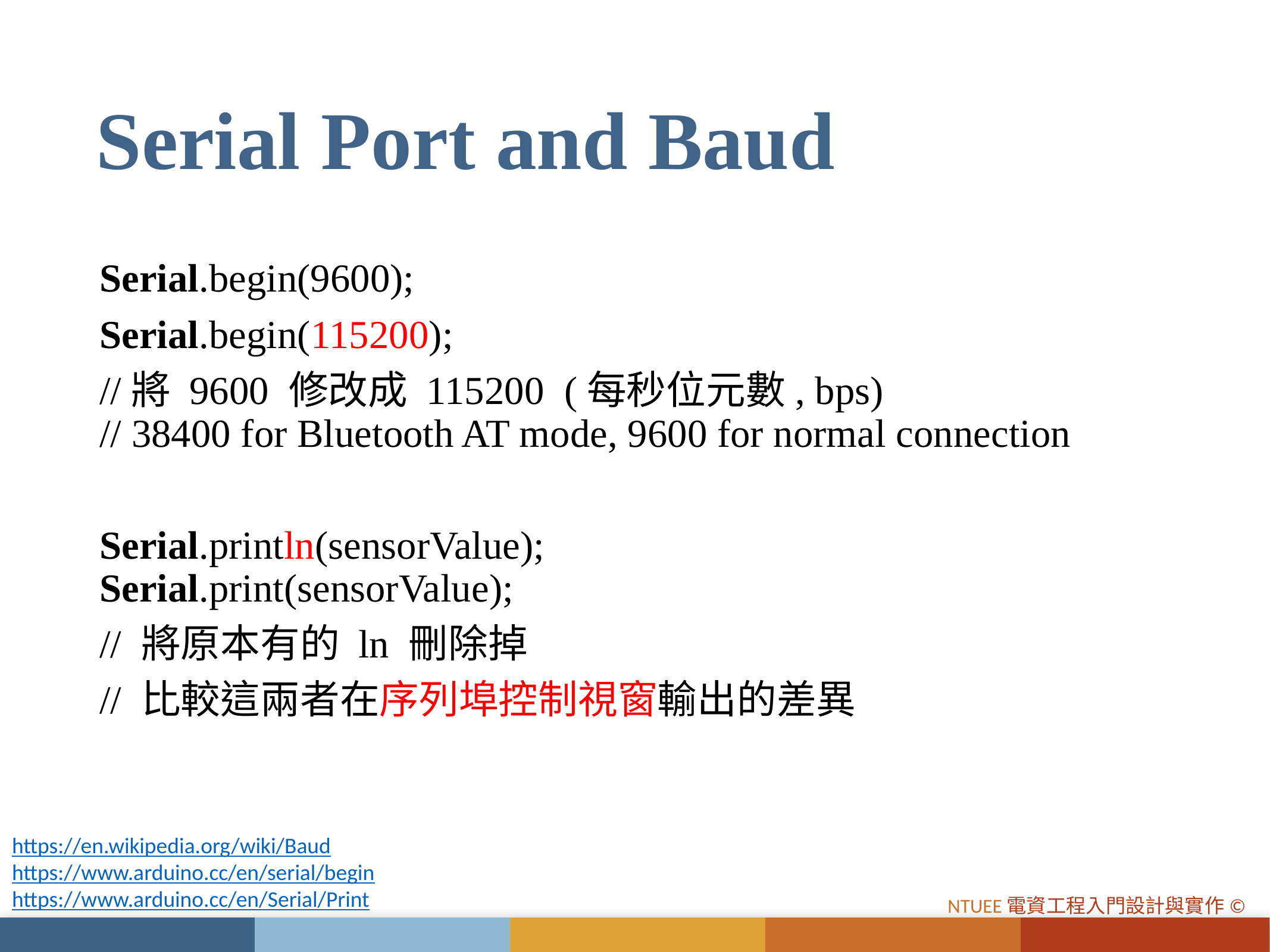

# Serial Port and Baud
Serial.begin(9600);
Serial.begin(115200);
//將 9600 修改成 115200  (每秒位元數, bps)
// 38400 for Bluetooth AT mode, 9600 for normal connection

Serial.println(sensorValue);
Serial.print(sensorValue);
// 將原本有的 ln 刪除掉
// 比較這兩者在序列埠控制視窗輸出的差異
https://en.wikipedia.org/wiki/Baud
https://www.arduino.cc/en/serial/begin
https://www.arduino.cc/en/Serial/Print